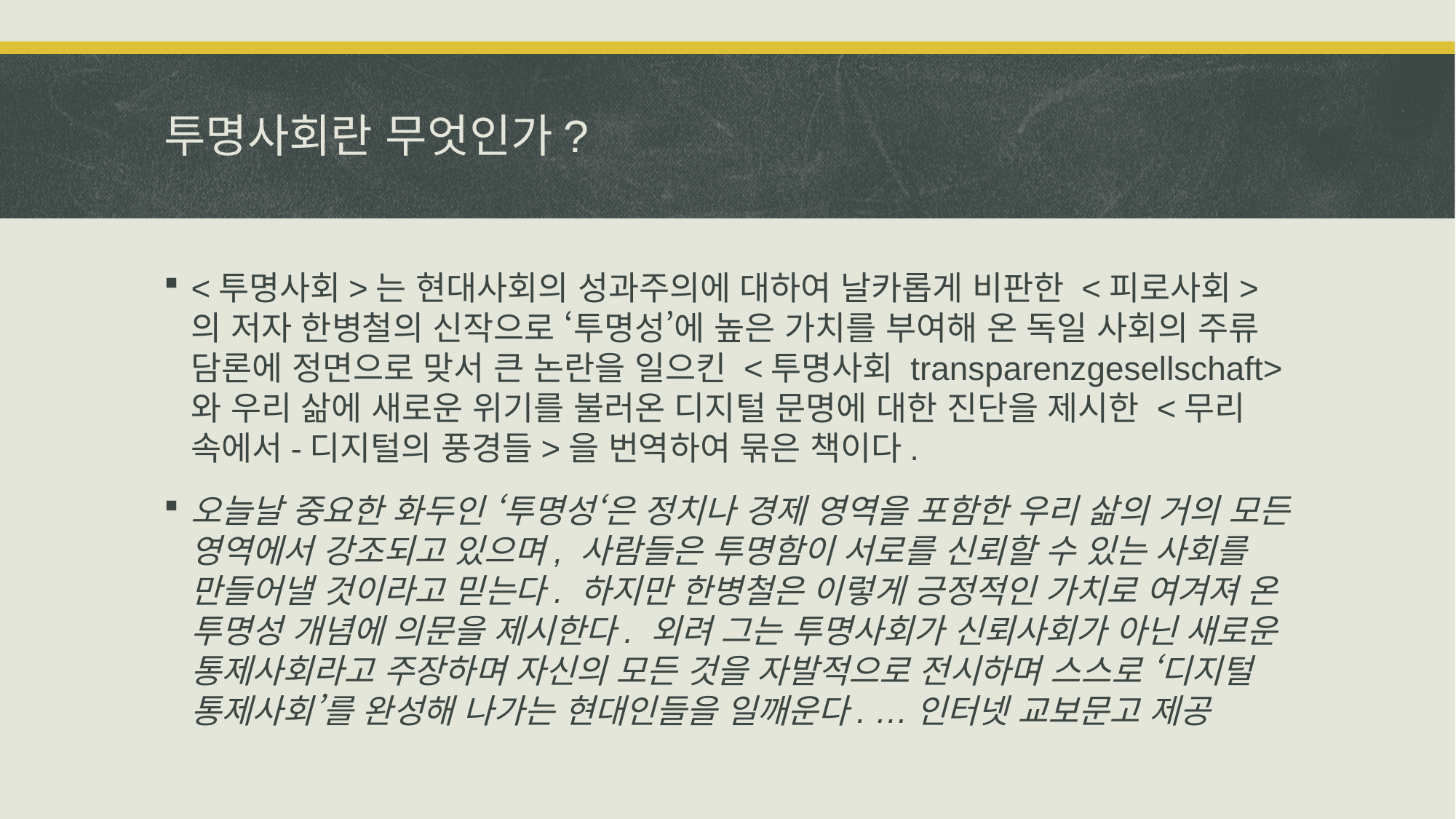

# 투명사회란 무엇인가?
<투명사회>는 현대사회의 성과주의에 대하여 날카롭게 비판한 <피로사회>의 저자 한병철의 신작으로 ‘투명성’에 높은 가치를 부여해 온 독일 사회의 주류 담론에 정면으로 맞서 큰 논란을 일으킨 <투명사회 transparenzgesellschaft>와 우리 삶에 새로운 위기를 불러온 디지털 문명에 대한 진단을 제시한 <무리 속에서-디지털의 풍경들>을 번역하여 묶은 책이다.
오늘날 중요한 화두인 ‘투명성‘은 정치나 경제 영역을 포함한 우리 삶의 거의 모든 영역에서 강조되고 있으며, 사람들은 투명함이 서로를 신뢰할 수 있는 사회를 만들어낼 것이라고 믿는다. 하지만 한병철은 이렇게 긍정적인 가치로 여겨져 온 투명성 개념에 의문을 제시한다. 외려 그는 투명사회가 신뢰사회가 아닌 새로운 통제사회라고 주장하며 자신의 모든 것을 자발적으로 전시하며 스스로 ‘디지털 통제사회’를 완성해 나가는 현대인들을 일깨운다. …인터넷 교보문고 제공